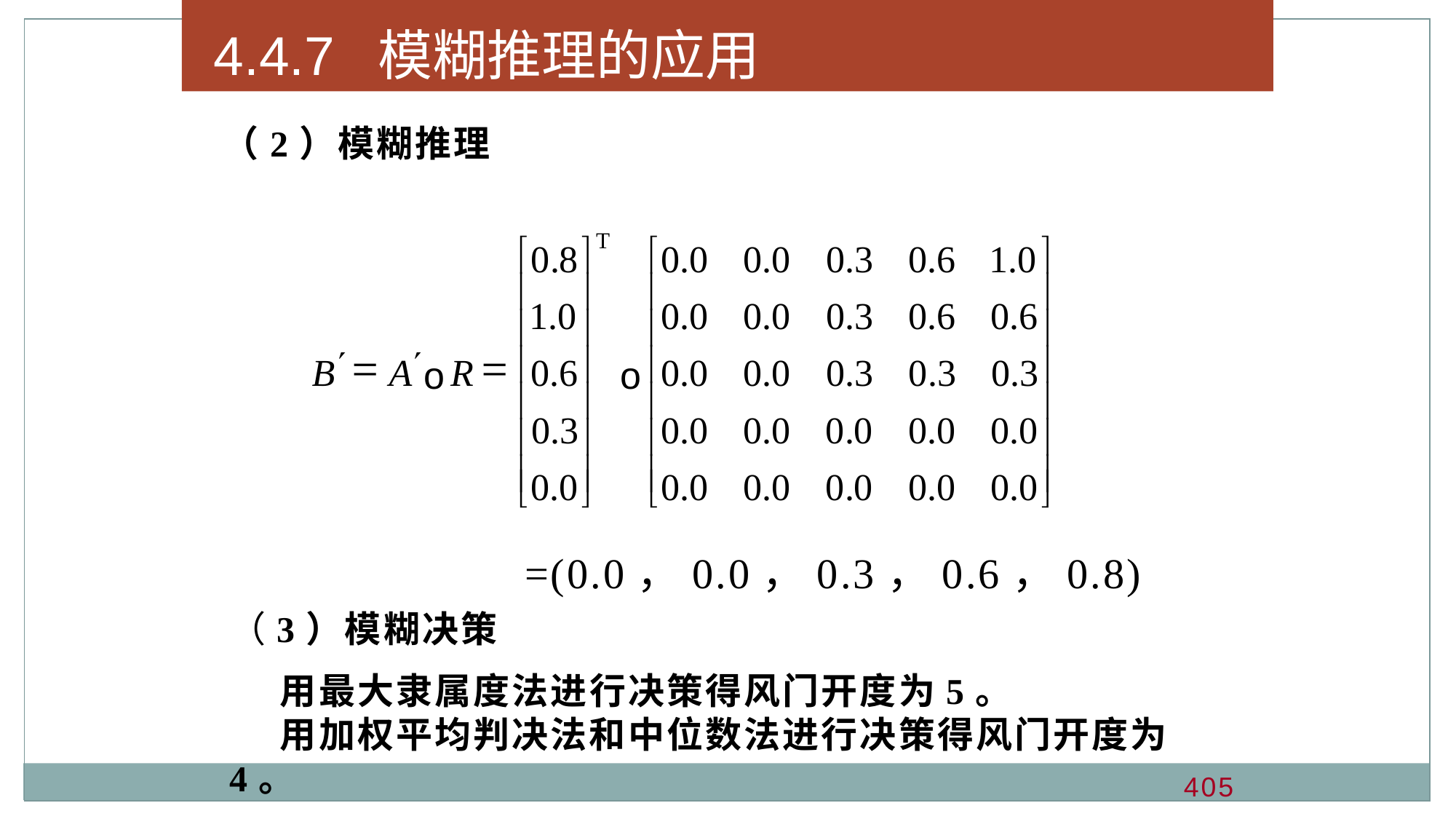

4.4.7  模糊推理的应用
（2）模糊推理

T

0
.
8
0
.
0
0
.
0
0
.
3
0
.
6
1
.
0

1
.
0
0
.
0
0
.
0
0
.
3
0
.
6
0
.
6

′
′

=
=
B
A
R
0
.
6
0
.
0
0
.
0
0
.
3
0
.
3
0
.
3
o
o

0
.
3
0
.
0
0
.
0
0
.
0
0
.
0
0
.
0

0
.
0
0
.
0
0
.
0
0
.
0
0
.
0
0
.
0

                       =(0.0，0.0，0.3，0.6，0.8)
（3）模糊决策
    用最大隶属度法进行决策得风门开度为5。
    用加权平均判决法和中位数法进行决策得风门开度为4。
405